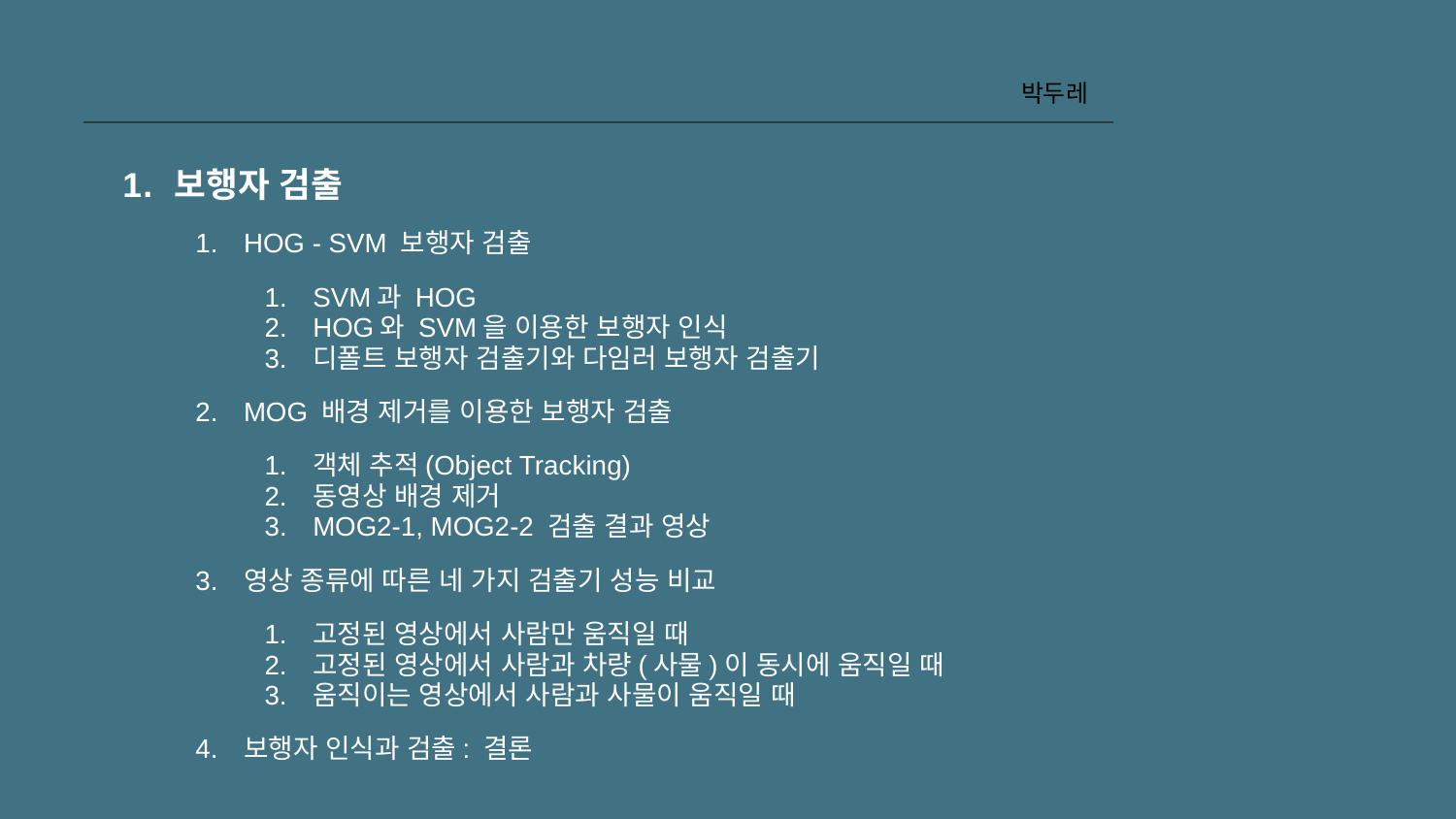

박두레
보행자 검출
HOG - SVM 보행자 검출
SVM과 HOG
HOG와 SVM을 이용한 보행자 인식
디폴트 보행자 검출기와 다임러 보행자 검출기
MOG 배경 제거를 이용한 보행자 검출
객체 추적(Object Tracking)
동영상 배경 제거
MOG2-1, MOG2-2 검출 결과 영상
영상 종류에 따른 네 가지 검출기 성능 비교
고정된 영상에서 사람만 움직일 때
고정된 영상에서 사람과 차량(사물)이 동시에 움직일 때
움직이는 영상에서 사람과 사물이 움직일 때
보행자 인식과 검출: 결론